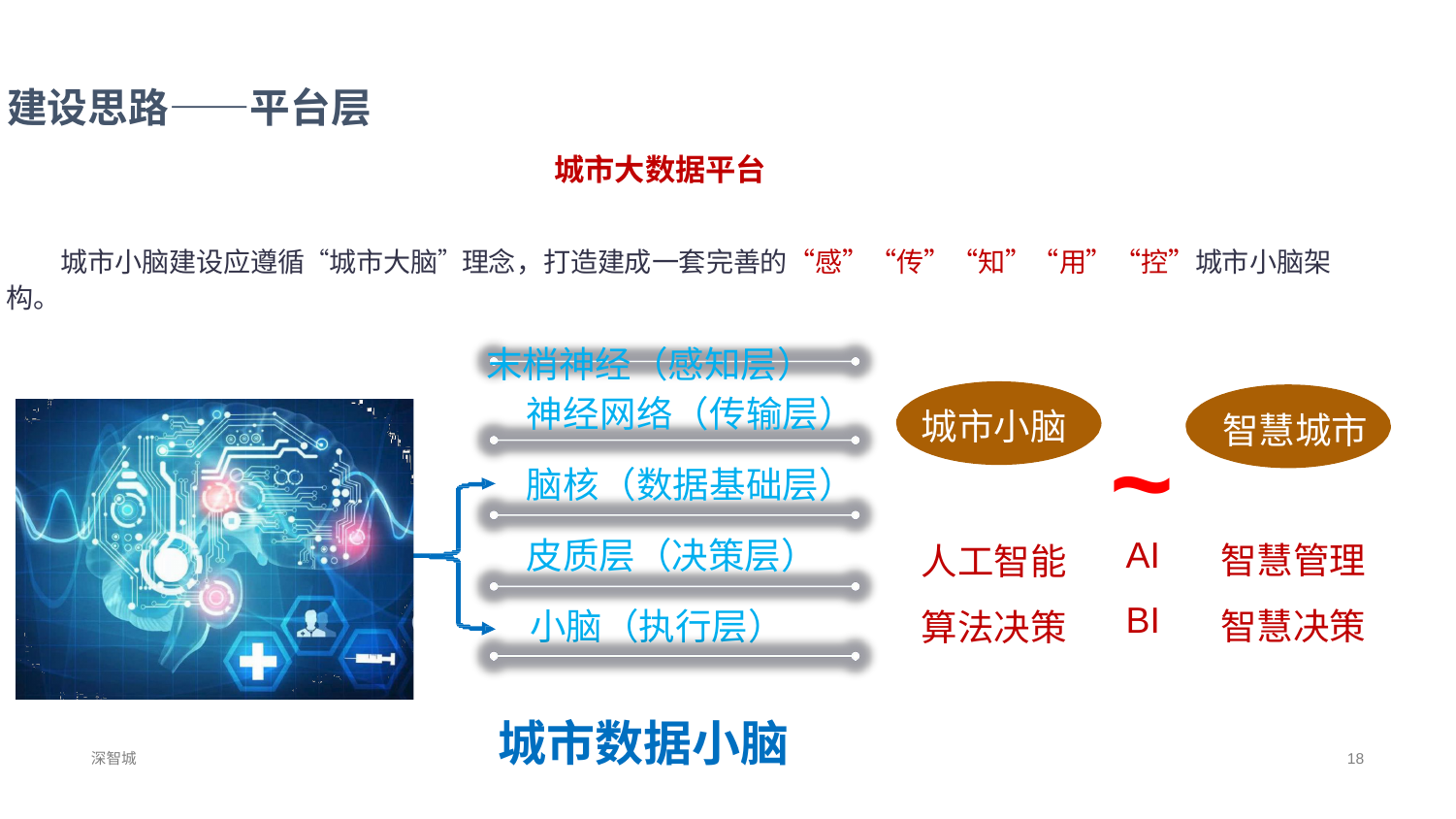

建设思路——平台层
城市大数据平台

城市小脑建设应遵循“城市大脑”理念，打造建成一套完善的“感”“传”“知”“用”“控”城市小脑架 构。

末梢神经（感知层）

神经网络（传输层） 脑核（数据基础层） 皮质层（决策层）

城市小脑

智慧城市
~

AI BI
智慧管理 智慧决策
人工智能 算法决策

小脑（执行层）

城市数据小脑
深智城
18